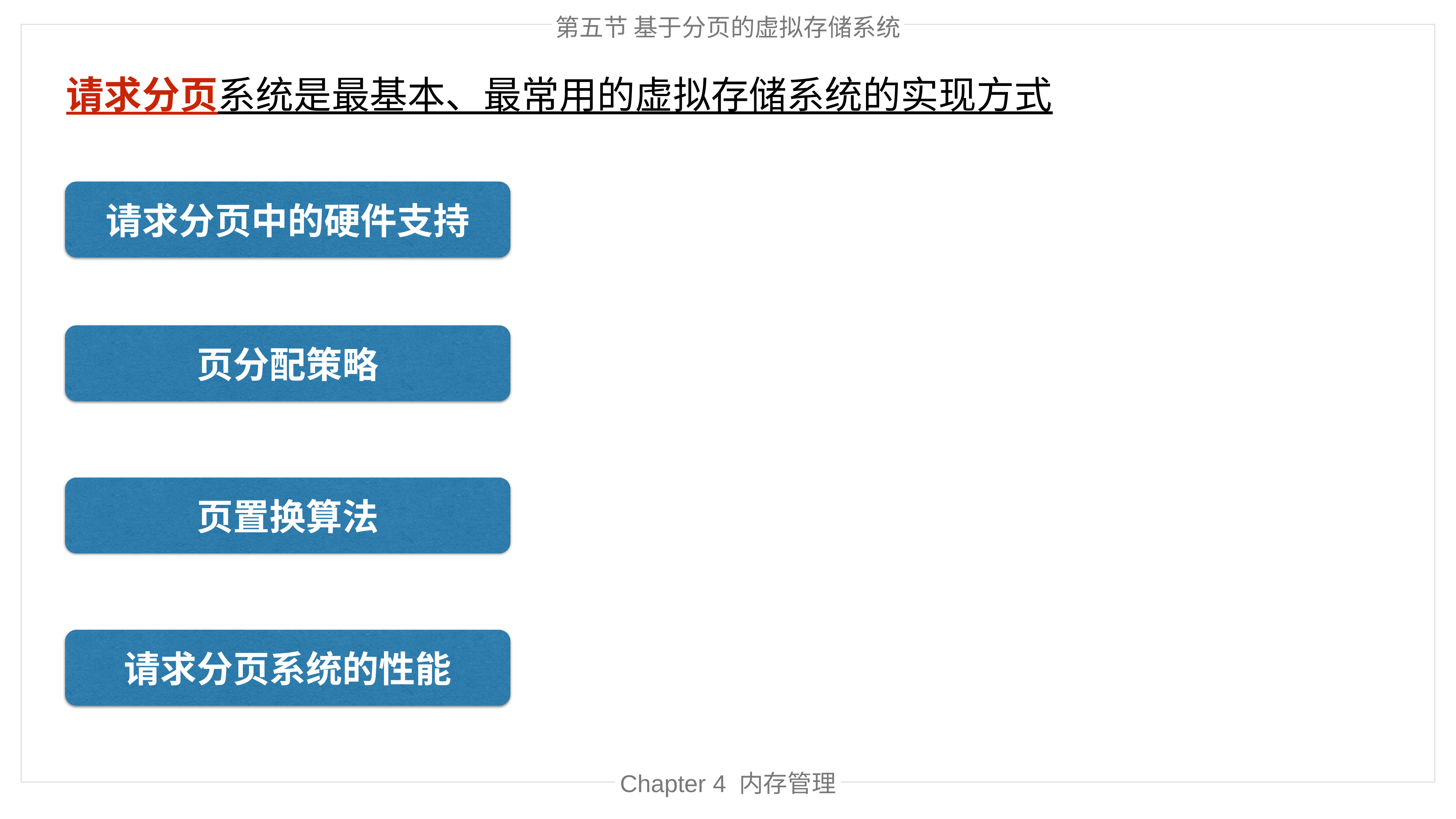

第六节 基于分页的虚拟存储系统
第五节 基于分页的虚拟存储系统

请求分页系统是最基本、最常用的虚拟存储系统的实现方式
请求分页中的硬件支持
页分配策略
页置换算法
请求分页系统的性能
Chapter 处理器管理
Chapter 4 内存管理